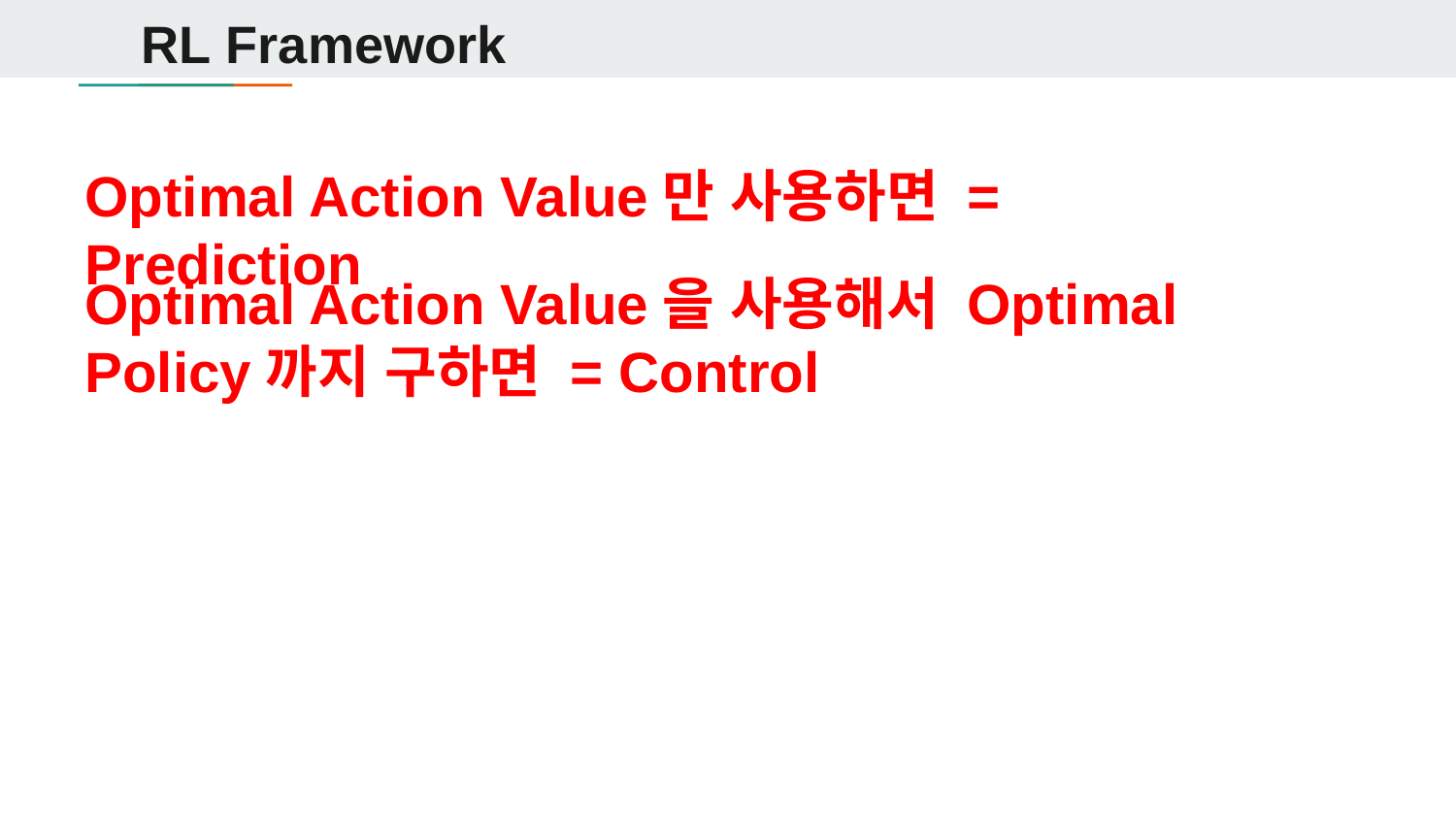

# RL Framework
Optimal Action Value만 사용하면 = Prediction
Optimal Action Value을 사용해서 Optimal Policy까지 구하면 = Control